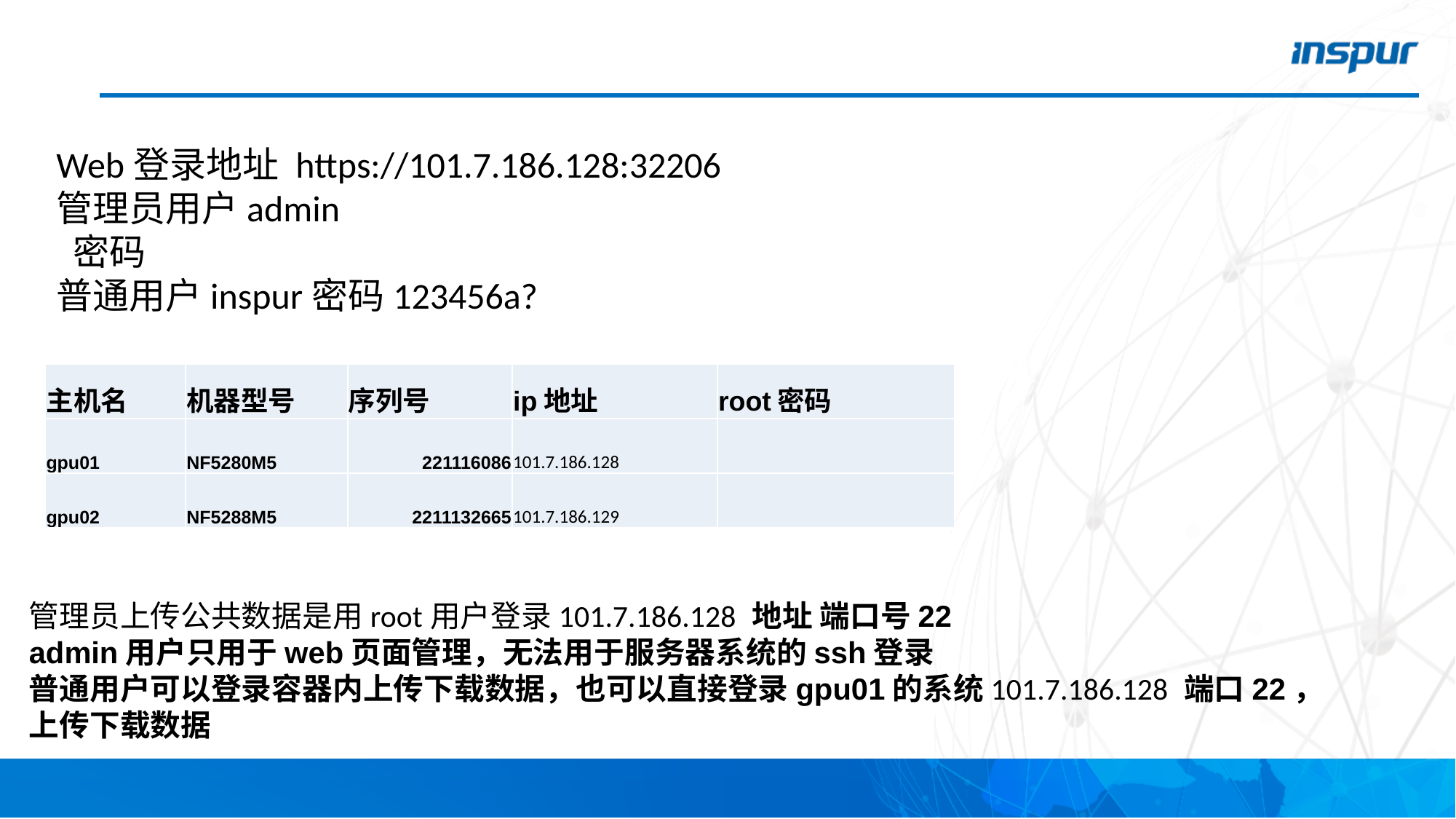

Web登录地址 https://101.7.186.128:32206
管理员用户admin
 密码
普通用户inspur密码123456a?
| 主机名 | 机器型号 | 序列号 | ip地址 | root密码 |
| --- | --- | --- | --- | --- |
| gpu01 | NF5280M5 | 221116086 | 101.7.186.128 |  |
| gpu02 | NF5288M5 | 2211132665 | 101.7.186.129 |  |
管理员上传公共数据是用root用户登录101.7.186.128 地址 端口号22
admin用户只用于web页面管理，无法用于服务器系统的ssh登录
普通用户可以登录容器内上传下载数据，也可以直接登录gpu01的系统101.7.186.128 端口22，
上传下载数据